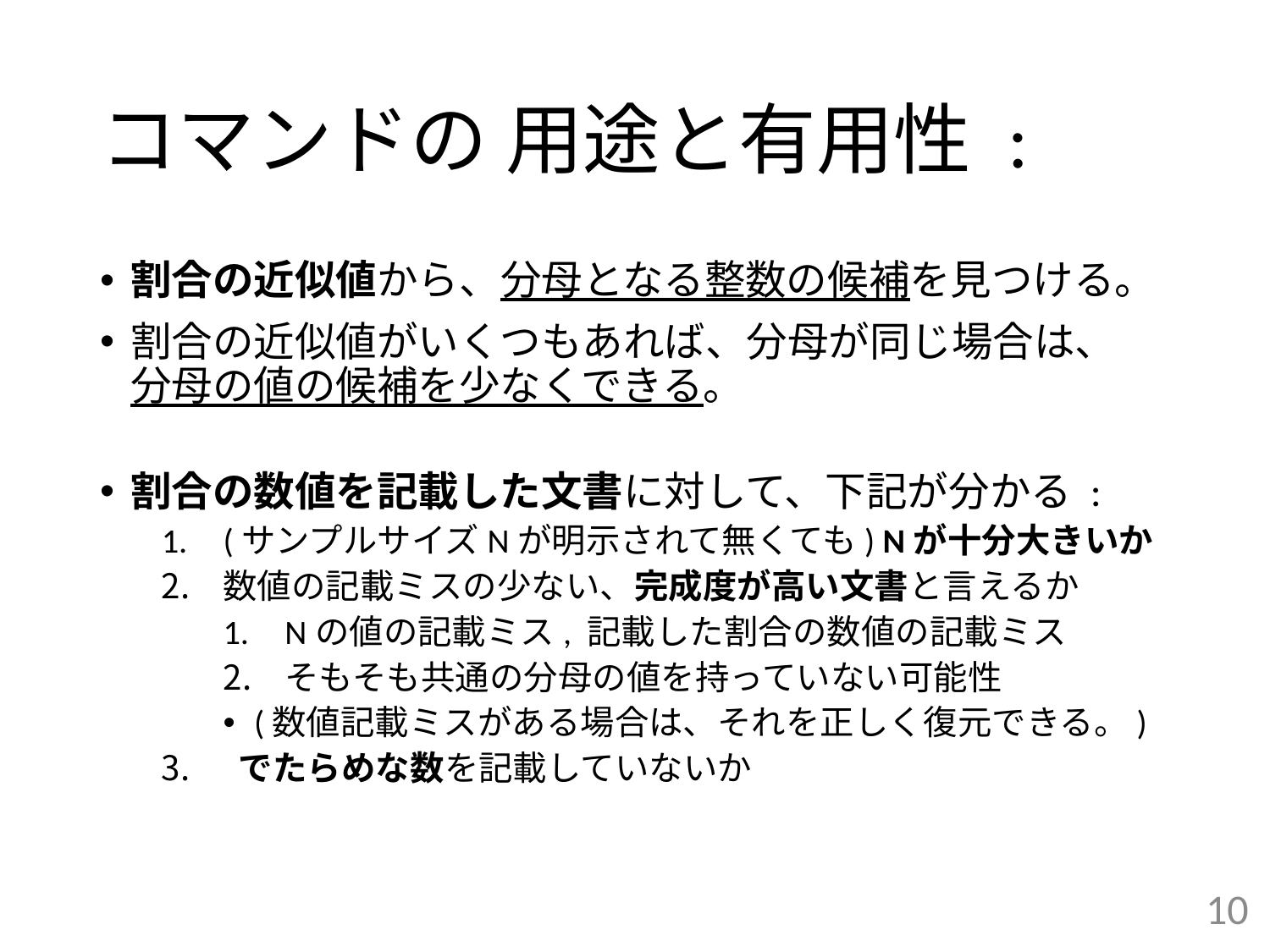

# コマンドの 用途と有用性 :
割合の近似値から、分母となる整数の候補を見つける。
割合の近似値がいくつもあれば、分母が同じ場合は、
分母の値の候補を少なくできる。
割合の数値を記載した文書に対して、下記が分かる :
(サンプルサイズNが明示されて無くても) Nが十分大きいか
数値の記載ミスの少ない、完成度が高い文書と言えるか
Nの値の記載ミス, 記載した割合の数値の記載ミス
そもそも共通の分母の値を持っていない可能性
(数値記載ミスがある場合は、それを正しく復元できる。)
 でたらめな数を記載していないか

10